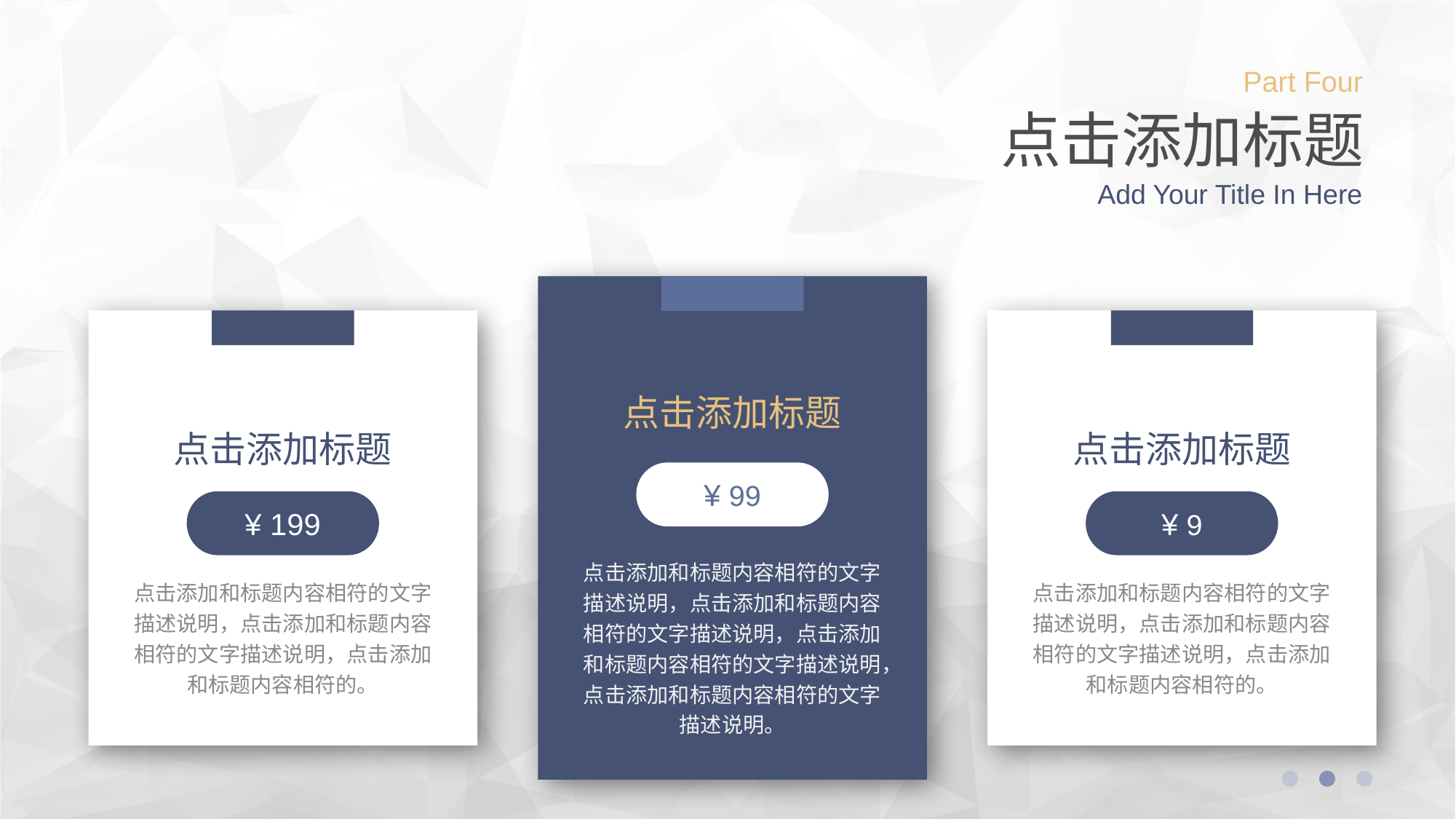

Part Four
点击添加标题
Add Your Title In Here

点击添加标题
点击添加标题
点击添加标题
¥ 99
¥ 199
¥ 9
点击添加和标题内容相符的文字描述说明，点击添加和标题内容相符的文字描述说明，点击添加和标题内容相符的文字描述说明，点击添加和标题内容相符的文字描述说明。
点击添加和标题内容相符的文字描述说明，点击添加和标题内容相符的文字描述说明，点击添加和标题内容相符的。
点击添加和标题内容相符的文字描述说明，点击添加和标题内容相符的文字描述说明，点击添加和标题内容相符的。